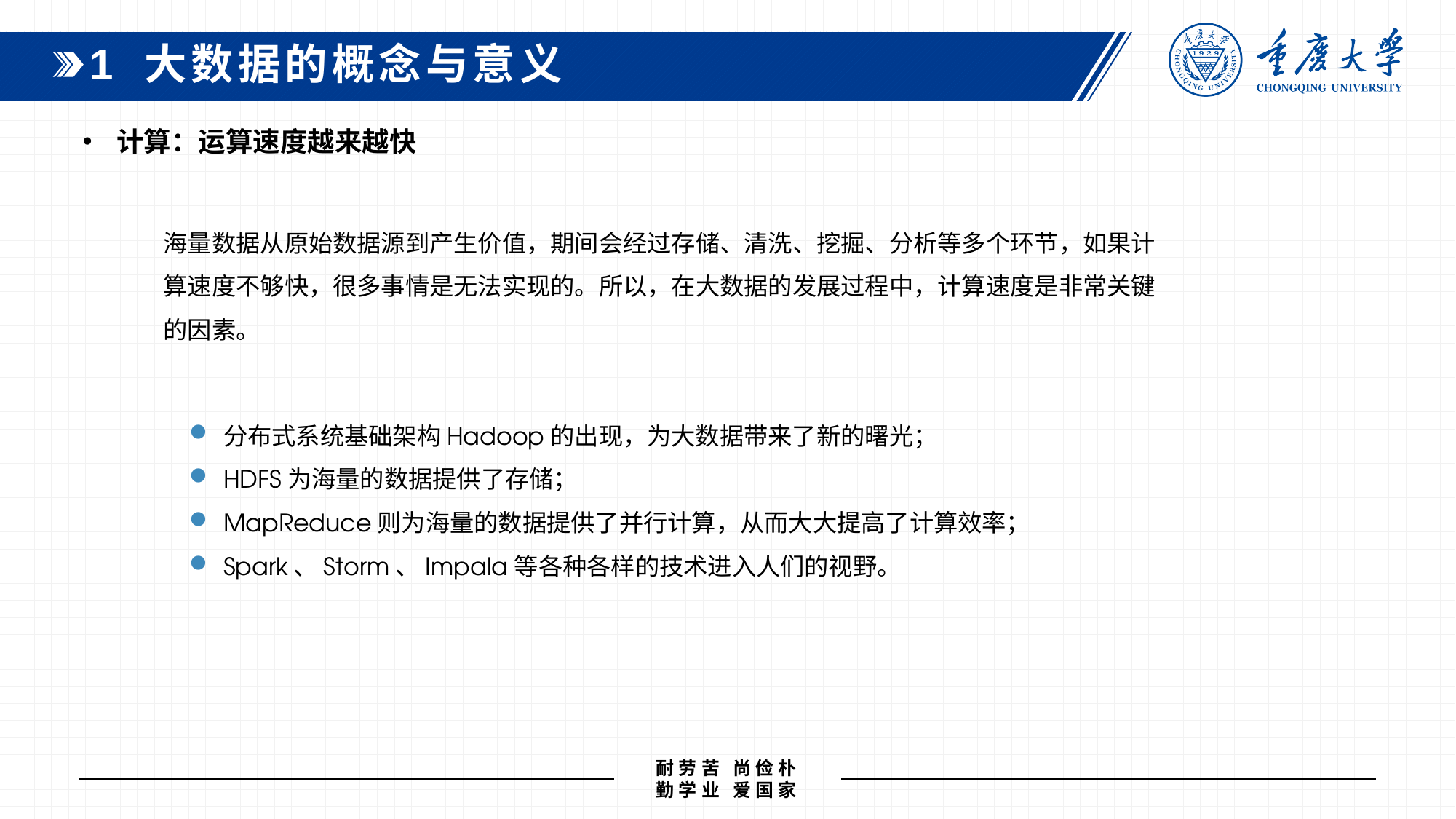

1 大数据的概念与意义
计算：运算速度越来越快
海量数据从原始数据源到产生价值，期间会经过存储、清洗、挖掘、分析等多个环节，如果计算速度不够快，很多事情是无法实现的。所以，在大数据的发展过程中，计算速度是非常关键的因素。
分布式系统基础架构Hadoop的出现，为大数据带来了新的曙光；
HDFS为海量的数据提供了存储；
MapReduce则为海量的数据提供了并行计算，从而大大提高了计算效率；
Spark、Storm、Impala等各种各样的技术进入人们的视野。